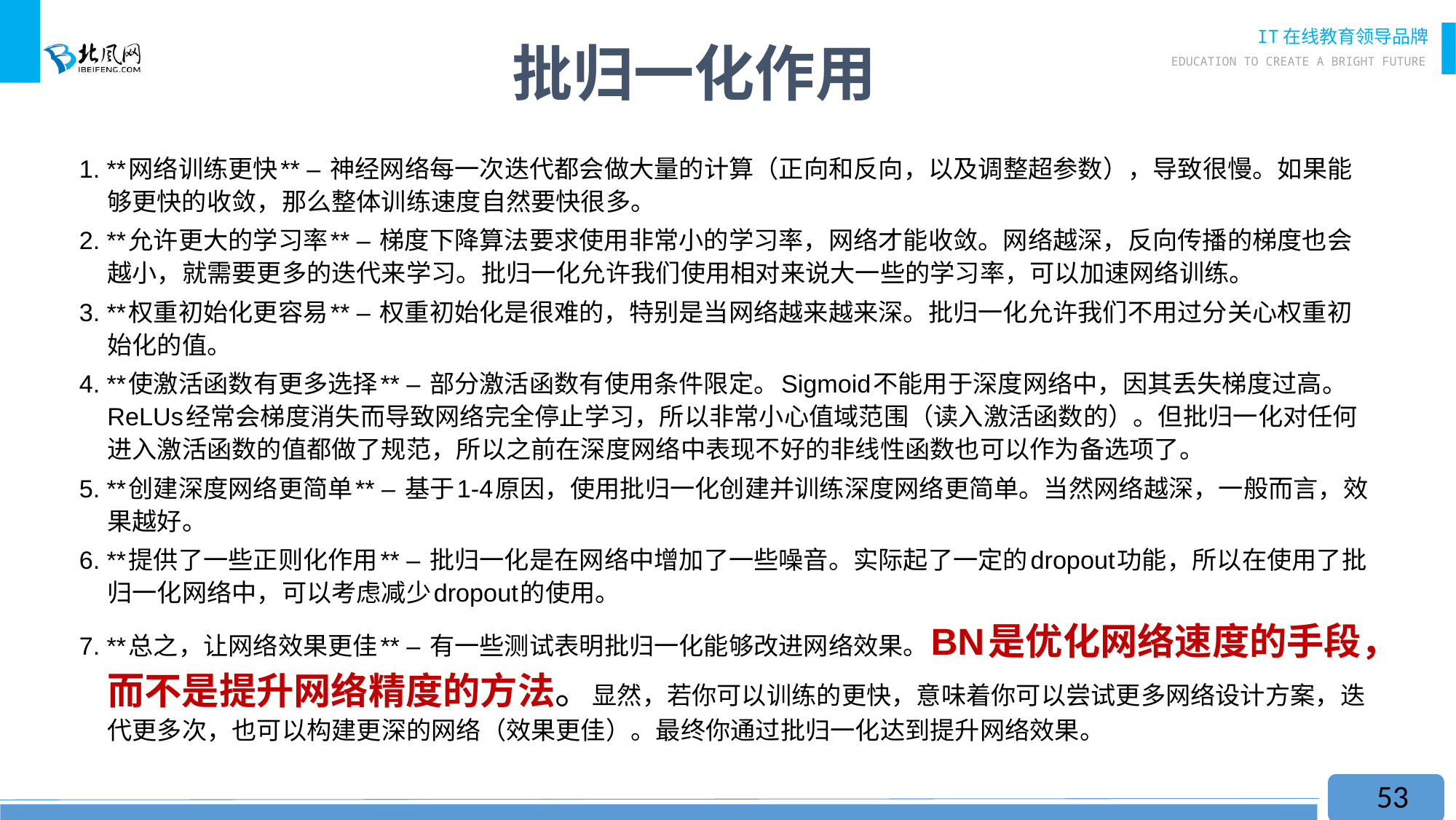

批归一化作用
1. **网络训练更快** – 神经网络每一次迭代都会做大量的计算（正向和反向，以及调整超参数），导致很慢。如果能够更快的收敛，那么整体训练速度自然要快很多。
2. **允许更大的学习率** – 梯度下降算法要求使用非常小的学习率，网络才能收敛。网络越深，反向传播的梯度也会越小，就需要更多的迭代来学习。批归一化允许我们使用相对来说大一些的学习率，可以加速网络训练。
3. **权重初始化更容易** – 权重初始化是很难的，特别是当网络越来越来深。批归一化允许我们不用过分关心权重初始化的值。
4. **使激活函数有更多选择** – 部分激活函数有使用条件限定。Sigmoid不能用于深度网络中，因其丢失梯度过高。 ReLUs经常会梯度消失而导致网络完全停止学习，所以非常小心值域范围（读入激活函数的）。但批归一化对任何进入激活函数的值都做了规范，所以之前在深度网络中表现不好的非线性函数也可以作为备选项了。
5. **创建深度网络更简单** – 基于1-4原因，使用批归一化创建并训练深度网络更简单。当然网络越深，一般而言，效果越好。
6. **提供了一些正则化作用** – 批归一化是在网络中增加了一些噪音。实际起了一定的dropout功能，所以在使用了批归一化网络中，可以考虑减少dropout的使用。
7. **总之，让网络效果更佳** – 有一些测试表明批归一化能够改进网络效果。BN是优化网络速度的手段，而不是提升网络精度的方法。显然，若你可以训练的更快，意味着你可以尝试更多网络设计方案，迭代更多次，也可以构建更深的网络（效果更佳）。最终你通过批归一化达到提升网络效果。